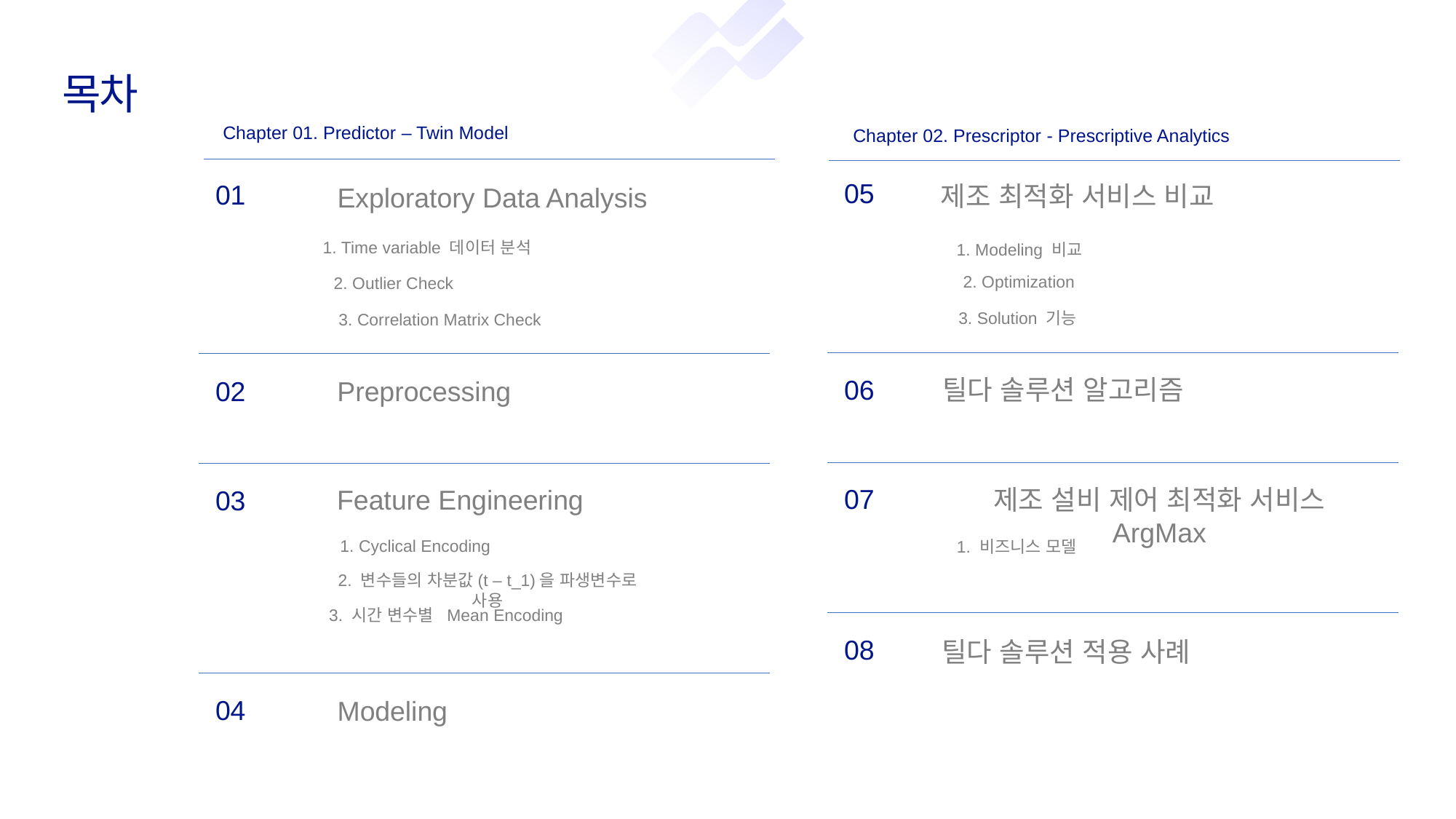

목차
Chapter 01. Predictor – Twin Model
Chapter 02. Prescriptor - Prescriptive Analytics
05
01
제조 최적화 서비스 비교
Exploratory Data Analysis

1. Time variable 데이터 분석
1. Modeling 비교
2. Optimization
2. Outlier Check
3. Solution 기능
3. Correlation Matrix Check
06
틸다 솔루션 알고리즘
02
 Preprocessing
07
Feature Engineering
제조 설비 제어 최적화 서비스 ArgMax
03
1. Cyclical Encoding
1. 비즈니스 모델
2. 변수들의 차분값(t – t_1)을 파생변수로 사용
3. 시간 변수별  Mean Encoding
08
틸다 솔루션 적용 사례
04
Modeling